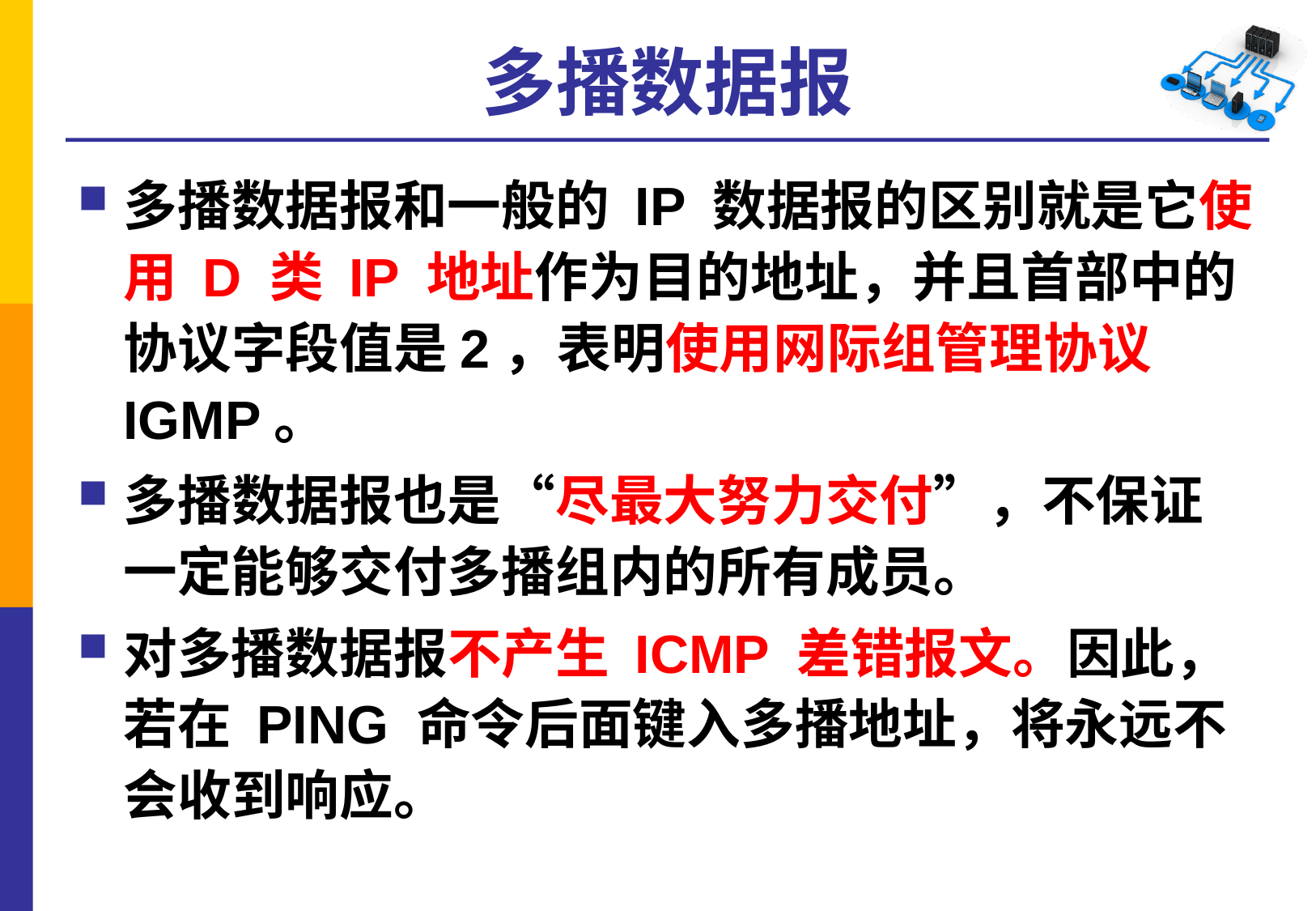

# 多播数据报
多播数据报和一般的 IP 数据报的区别就是它使用 D 类 IP 地址作为目的地址，并且首部中的协议字段值是2，表明使用网际组管理协议 IGMP。
多播数据报也是“尽最大努力交付”，不保证一定能够交付多播组内的所有成员。
对多播数据报不产生 ICMP 差错报文。因此，若在 PING 命令后面键入多播地址，将永远不会收到响应。